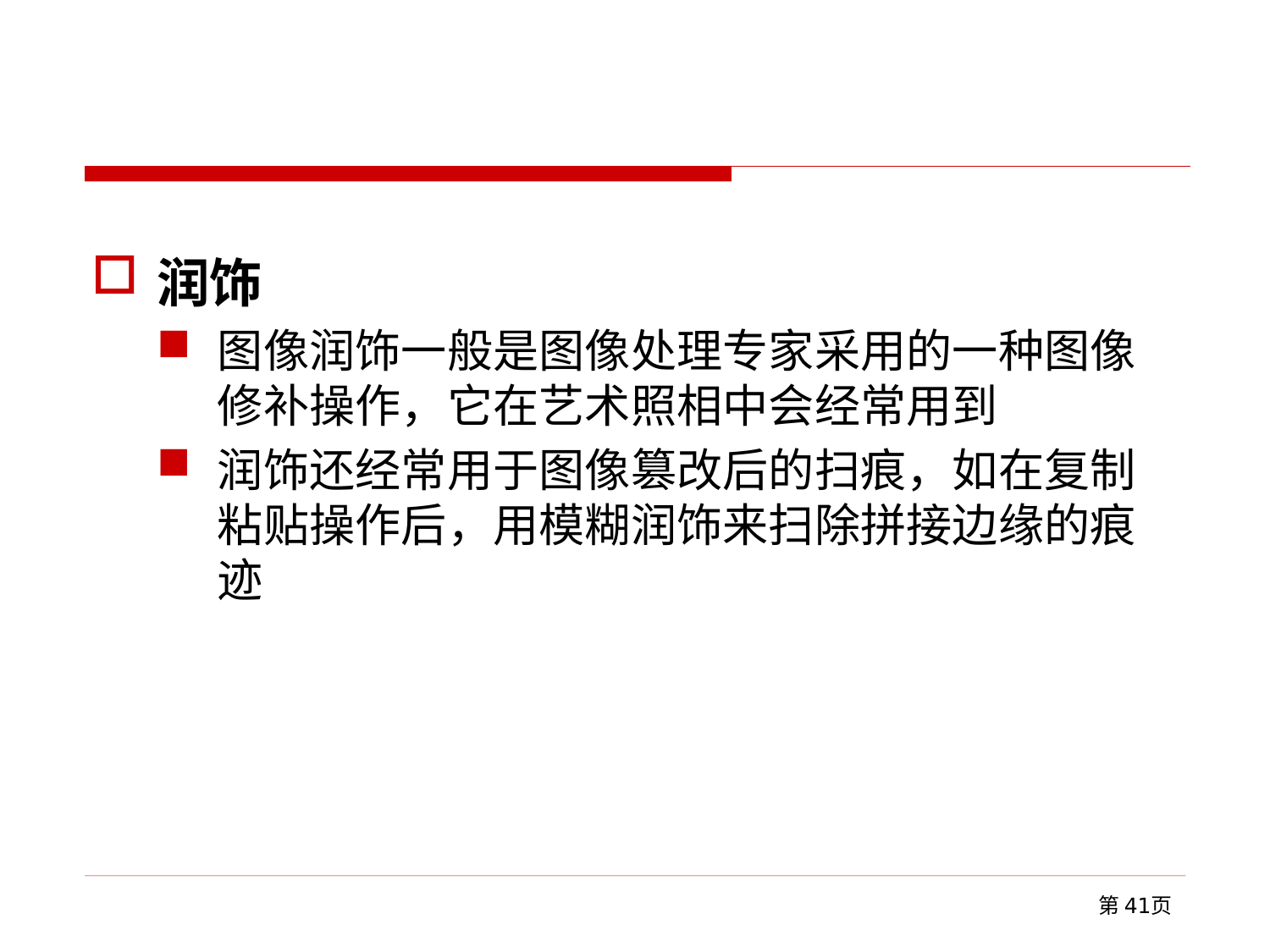

#
润饰
图像润饰一般是图像处理专家采用的一种图像修补操作，它在艺术照相中会经常用到
润饰还经常用于图像篡改后的扫痕，如在复制粘贴操作后，用模糊润饰来扫除拼接边缘的痕迹
41